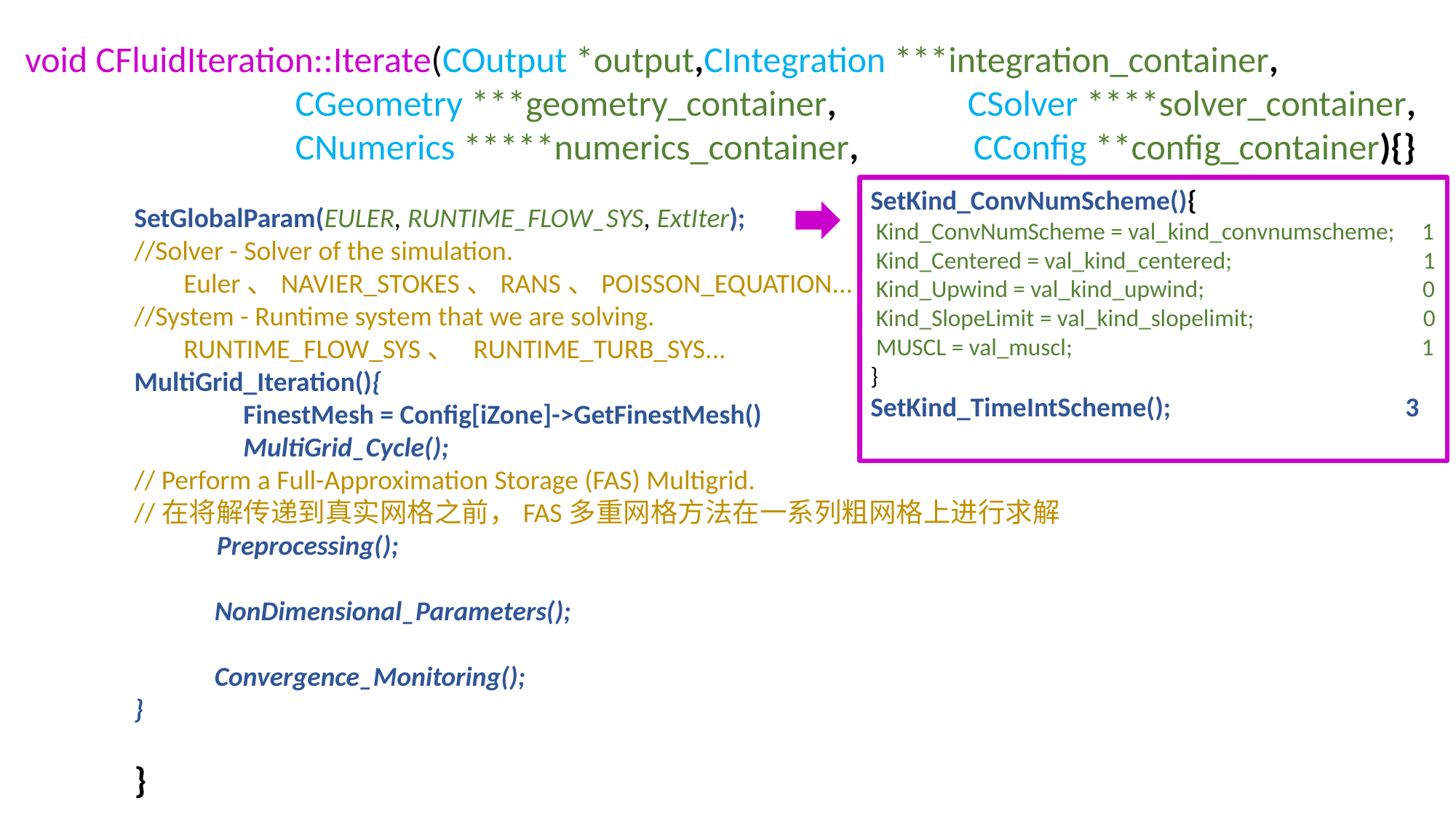

void CFluidIteration::Iterate(COutput *output,CIntegration ***integration_container,
                                 CGeometry ***geometry_container,                CSolver ****solver_container,
                                 CNumerics *****numerics_container,              CConfig **config_container){}

	SetGlobalParam(EULER, RUNTIME_FLOW_SYS, ExtIter);
	//Solver - Solver of the simulation.
	        Euler、NAVIER_STOKES、RANS、POISSON_EQUATION...
	//System - Runtime system that we are solving.
	        RUNTIME_FLOW_SYS、  RUNTIME_TURB_SYS...
	MultiGrid_Iteration(){
	             	FinestMesh = Config[iZone]->GetFinestMesh()
		MultiGrid_Cycle();
	// Perform a Full-Approximation Storage (FAS) Multigrid.
	//在将解传递到真实网格之前，FAS多重网格方法在一系列粗网格上进行求解
                               Preprocessing();

	             NonDimensional_Parameters();

	             Convergence_Monitoring();
	}

	}

SetKind_ConvNumScheme(){
 Kind_ConvNumScheme = val_kind_convnumscheme;     1
 Kind_Centered = val_kind_centered;                                   1
 Kind_Upwind = val_kind_upwind;                                        0
 Kind_SlopeLimit = val_kind_slopelimit;                               0
 MUSCL = val_muscl;                                                                1
}
SetKind_TimeIntScheme();                                      3